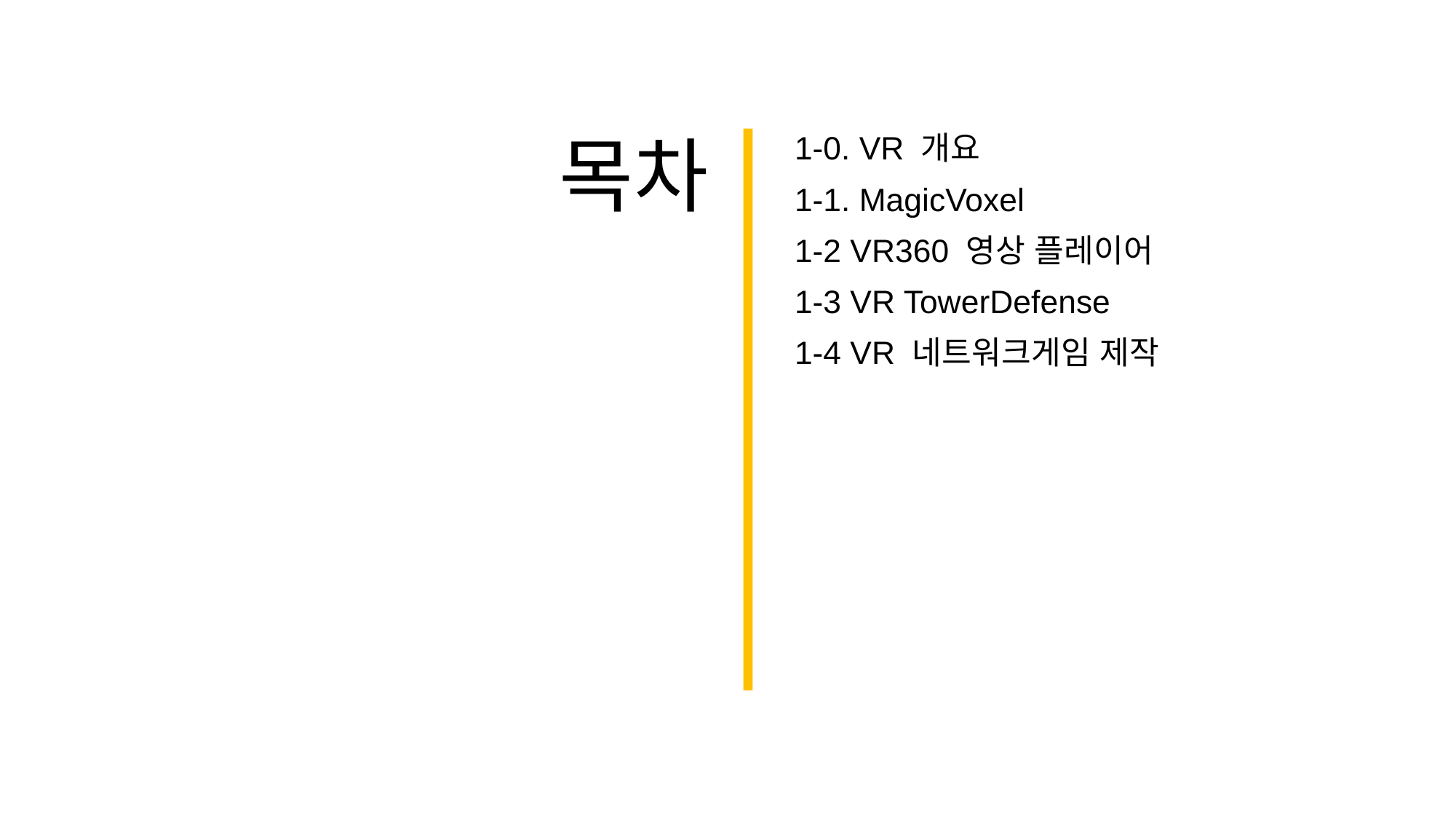

# 목차
1-0. VR 개요
1-1. MagicVoxel
1-2 VR360 영상 플레이어
1-3 VR TowerDefense
1-4 VR 네트워크게임 제작